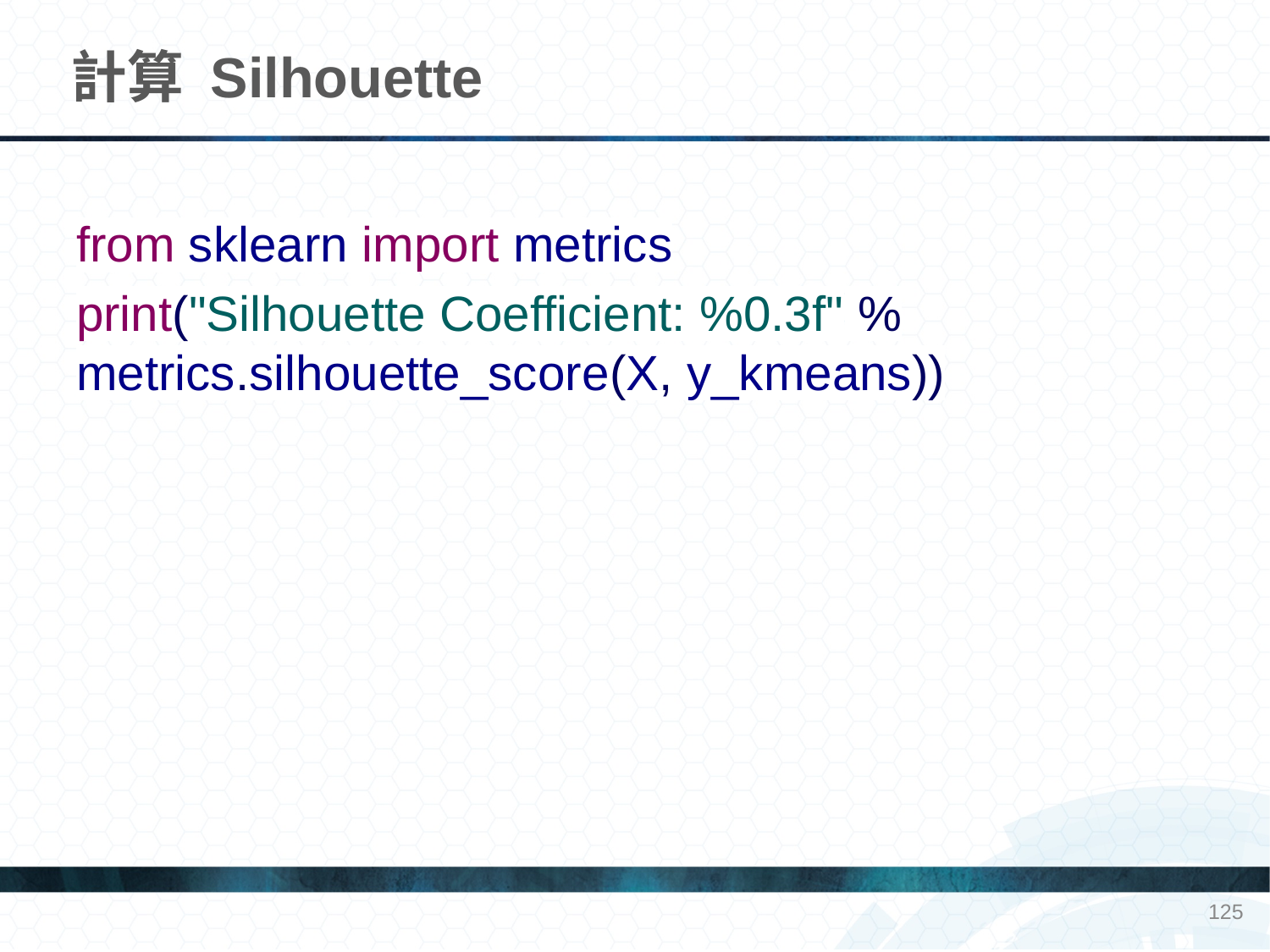

# 計算 Silhouette
from sklearn import metrics
print("Silhouette Coefficient: %0.3f" % metrics.silhouette_score(X, y_kmeans))
125